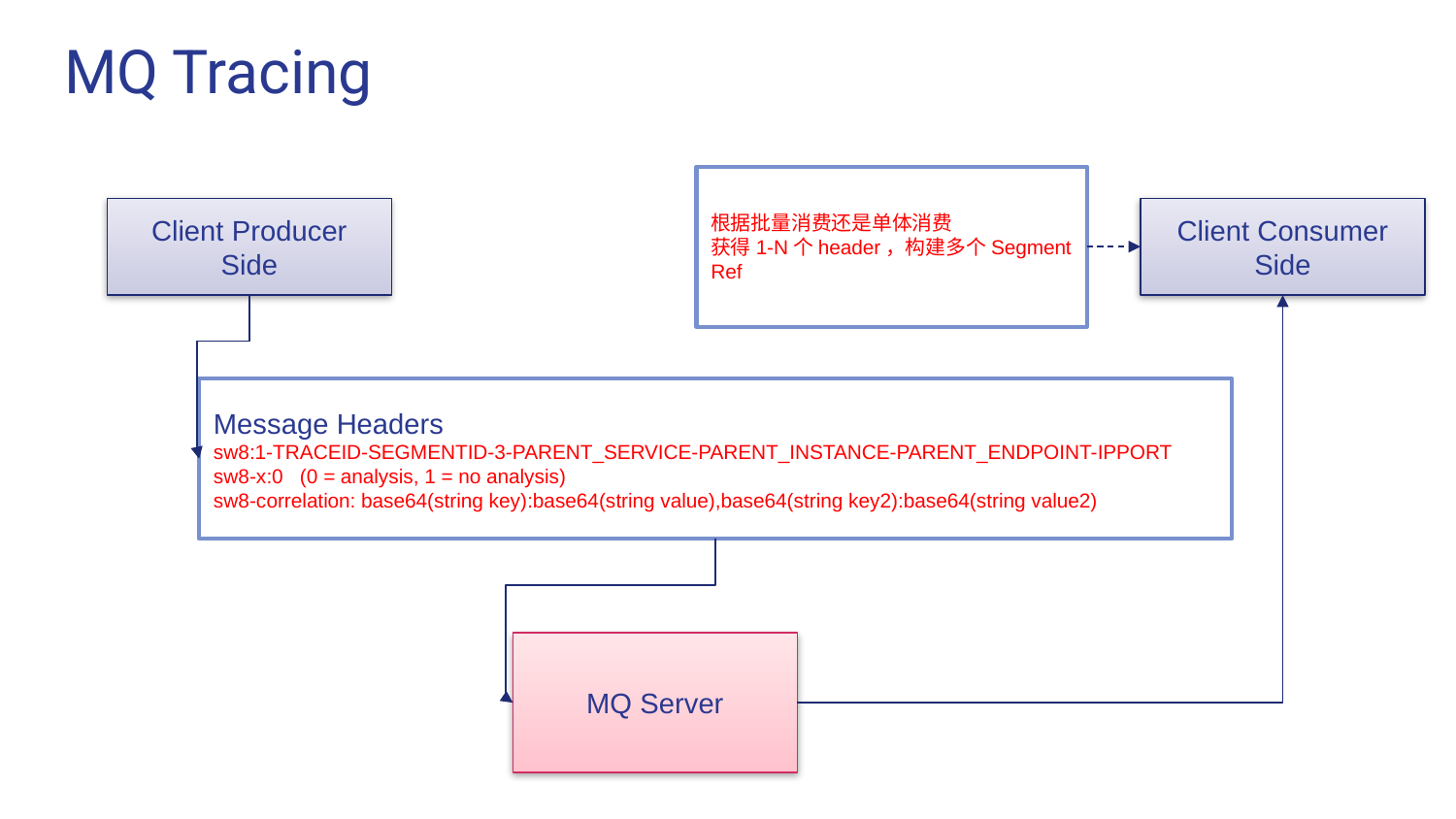

# MQ Tracing
根据批量消费还是单体消费
获得1-N个header，构建多个Segment Ref
Client Consumer Side
Client Producer Side
Message Headers
sw8:1-TRACEID-SEGMENTID-3-PARENT_SERVICE-PARENT_INSTANCE-PARENT_ENDPOINT-IPPORT
sw8-x:0   (0 = analysis, 1 = no analysis)
sw8-correlation: base64(string key):base64(string value),base64(string key2):base64(string value2)
MQ Server